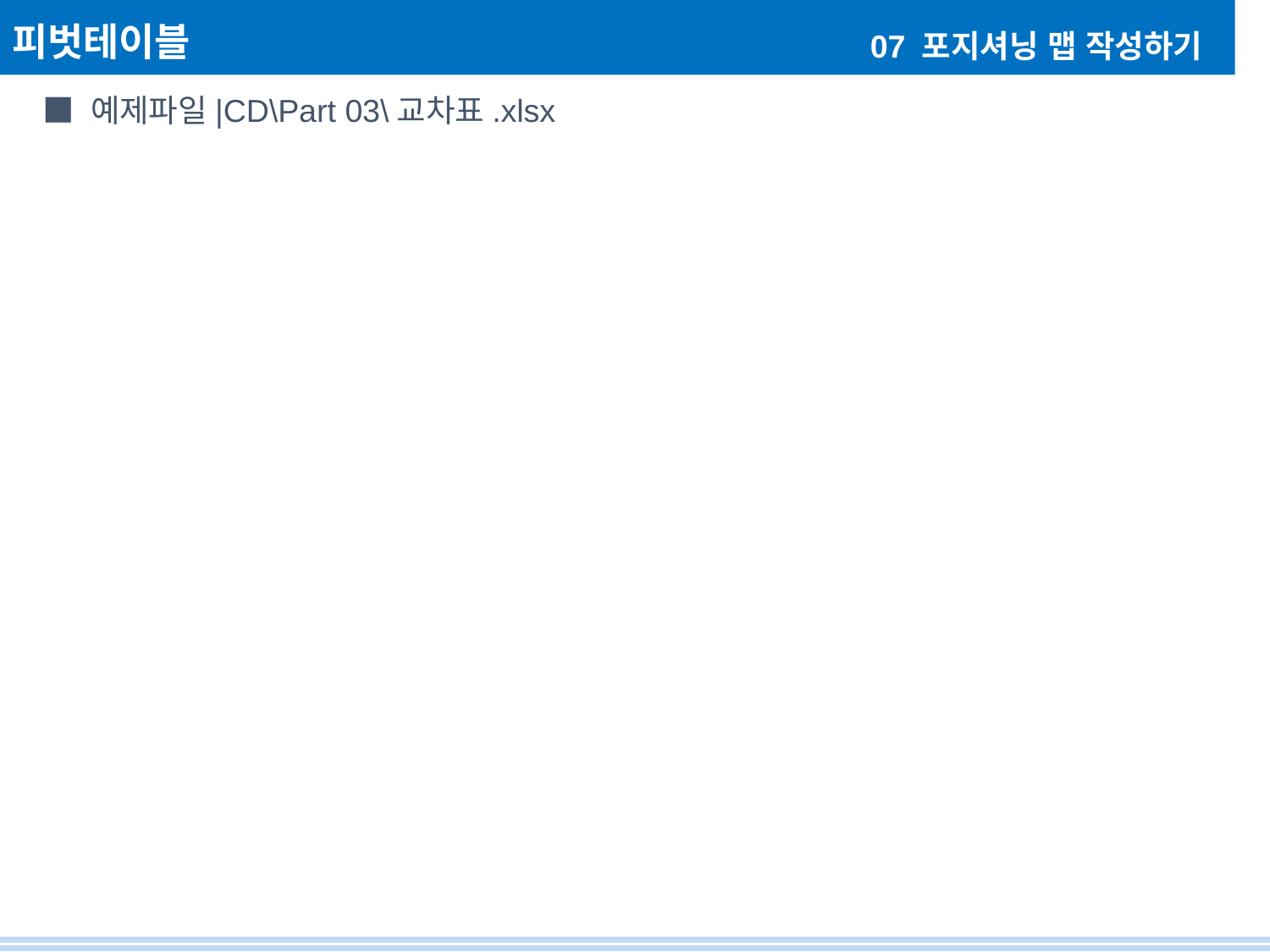

피벗테이블
07 포지셔닝 맵 작성하기
■ 예제파일|CD\Part 03\교차표.xlsx